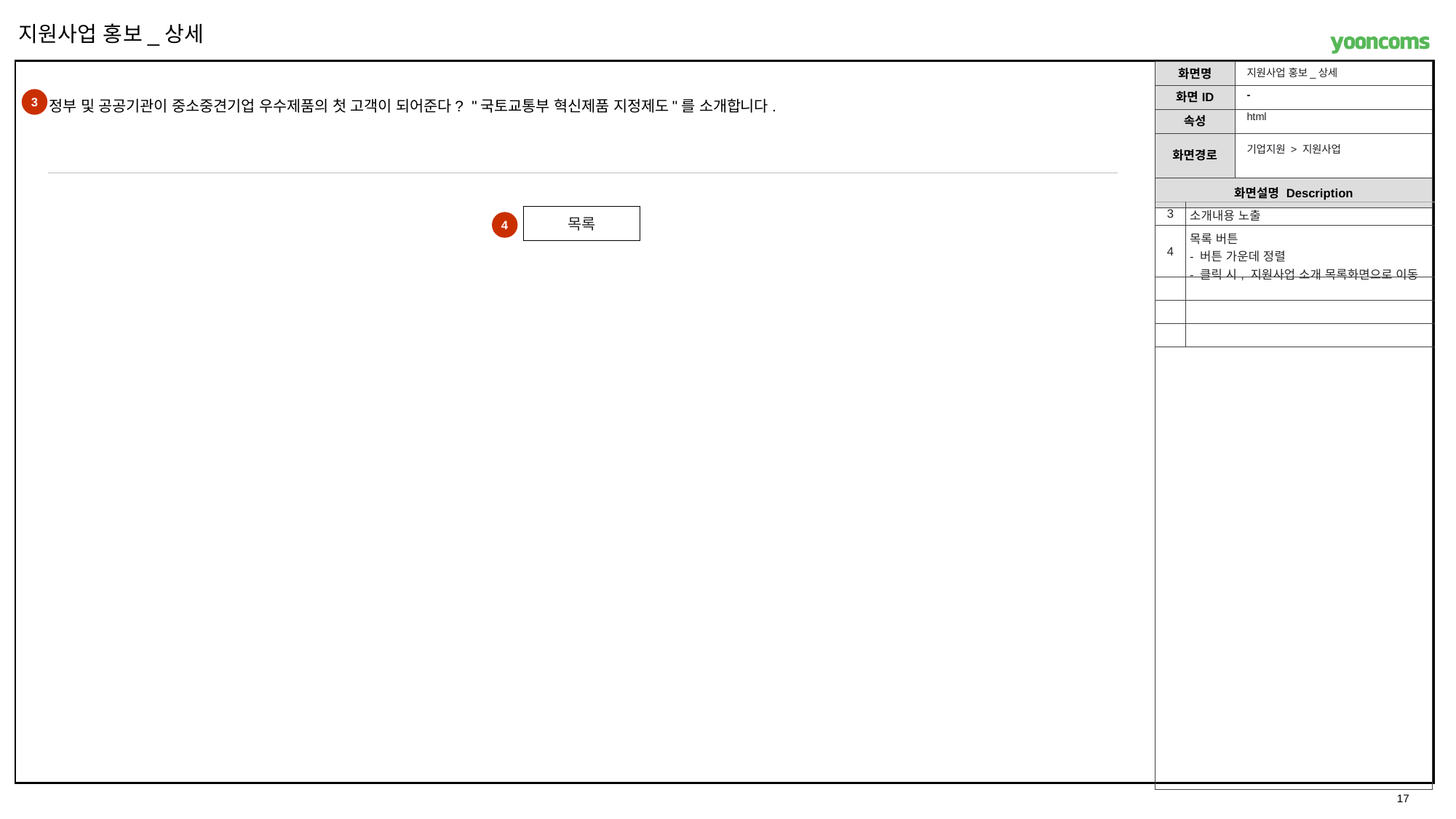

지원사업 홍보_상세
지원사업 홍보_상세
정부 및 공공기관이 중소중견기업 우수제품의 첫 고객이 되어준다?  "국토교통부 혁신제품 지정제도"를 소개합니다.
-
3
html
기업지원 > 지원사업
| 3 | 소개내용 노출 |
| --- | --- |
| 4 | 목록 버튼 - 버튼 가운데 정렬 - 클릭 시, 지원사업 소개 목록화면으로 이동 |
|  |  |
|  |  |
|  |  |
목록
4